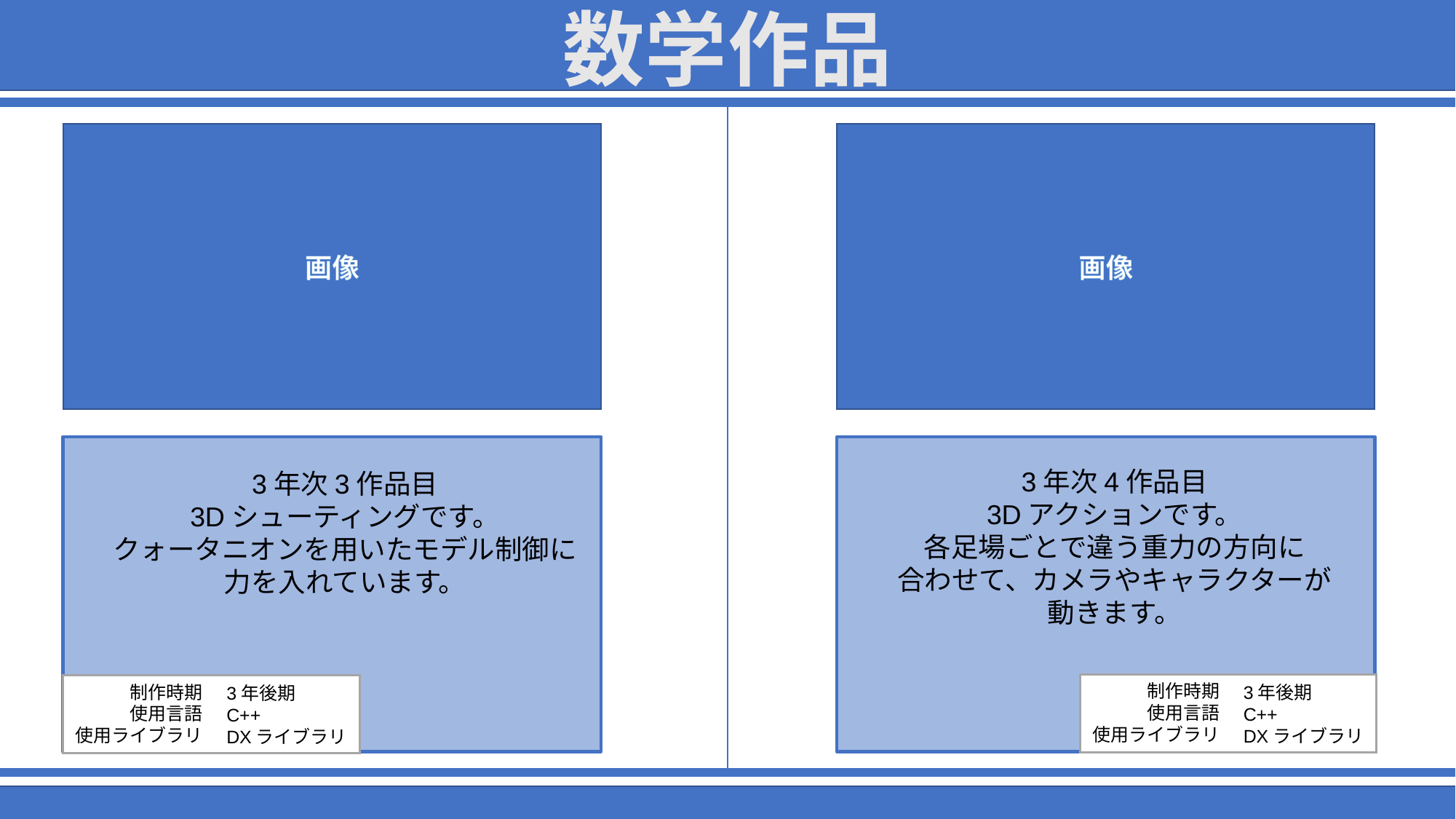

数学作品

画像
画像

3年次4作品目
3Dアクションです。
各足場ごとで違う重力の方向に
合わせて、カメラやキャラクターが
動きます。
3年次3作品目
3Dシューティングです。
クォータニオンを用いたモデル制御に
力を入れています。
制作時期
使用言語
使用ライブラリ

制作時期
使用言語
使用ライブラリ

3年後期
C++
DXライブラリ
3年後期
C++
DXライブラリ